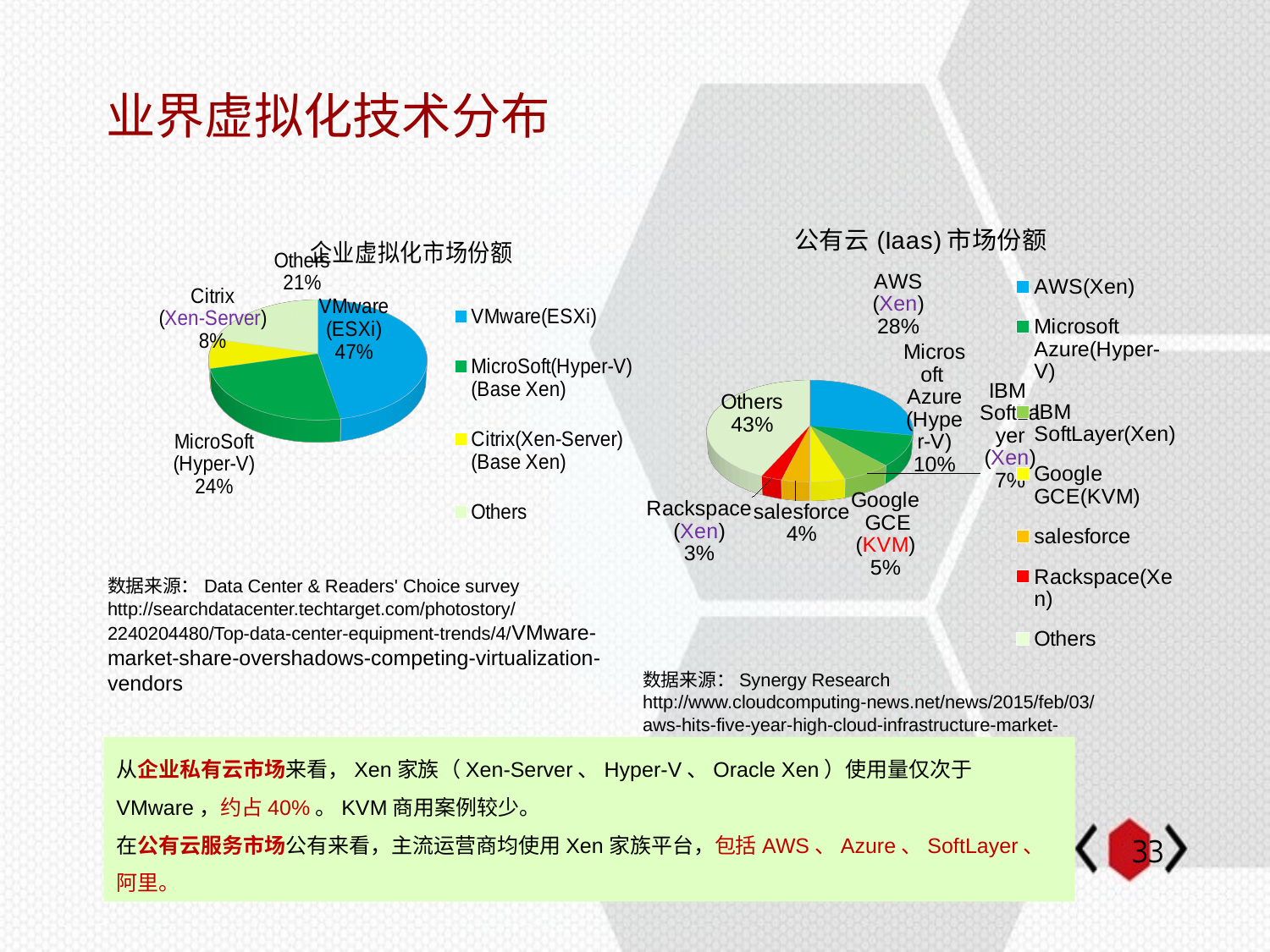

# 业界虚拟化技术分布

[unsupported chart]

[unsupported chart]

数据来源：Data Center & Readers' Choice survey
http://searchdatacenter.techtarget.com/photostory/2240204480/Top-data-center-equipment-trends/4/VMware-market-share-overshadows-competing-virtualization-vendors
数据来源：Synergy Research
http://www.cloudcomputing-news.net/news/2015/feb/03/
aws-hits-five-year-high-cloud-infrastructure-market-share/
从企业私有云市场来看，Xen家族（Xen-Server、Hyper-V、Oracle Xen）使用量仅次于VMware，约占40%。KVM商用案例较少。
在公有云服务市场公有来看，主流运营商均使用Xen家族平台，包括AWS、Azure、SoftLayer、阿里。
33